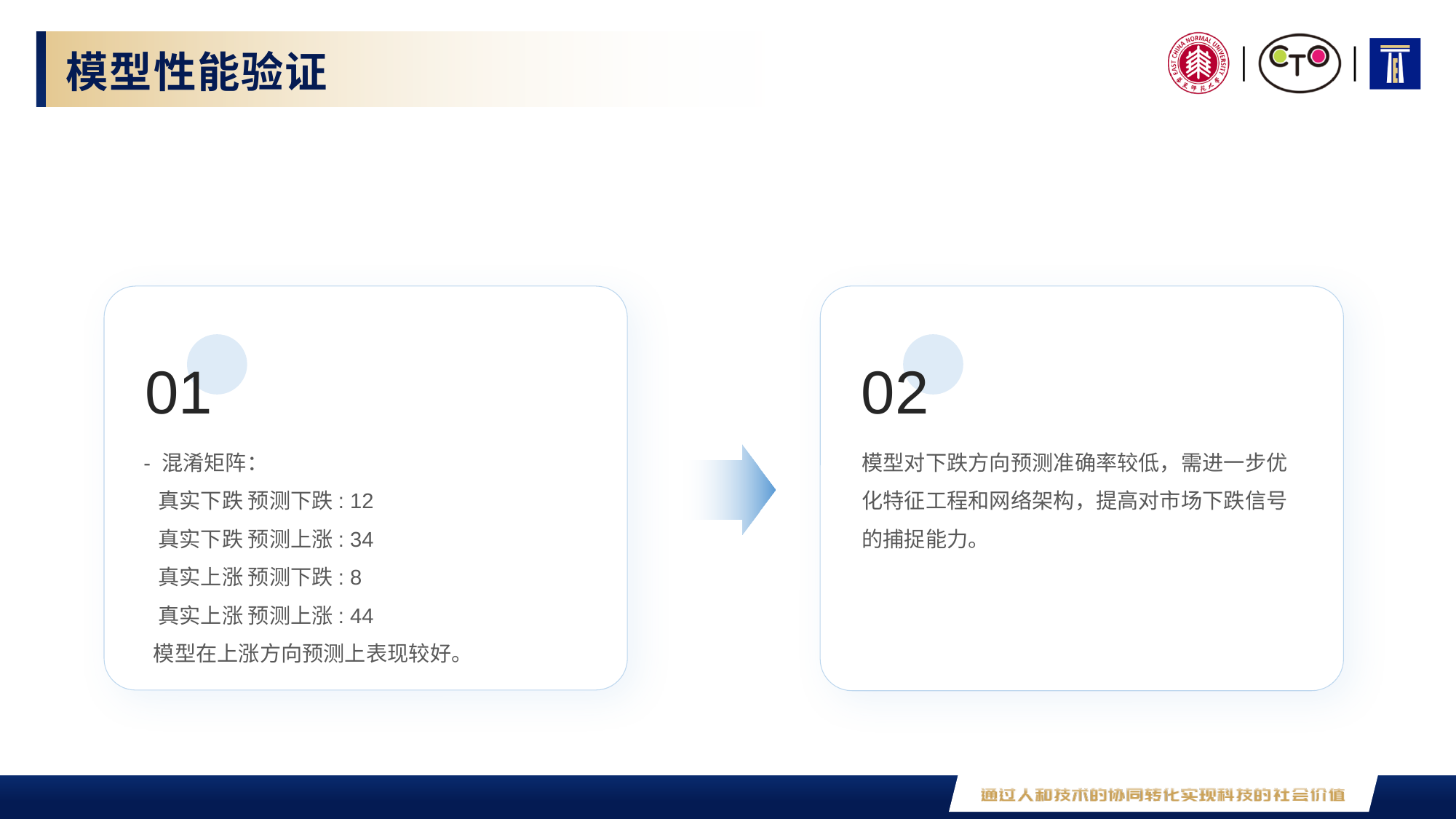

模型性能验证

01
02
- 混淆矩阵：
  真实下跌 预测下跌: 12
  真实下跌 预测上涨: 34
  真实上涨 预测下跌: 8
  真实上涨 预测上涨: 44
 模型在上涨方向预测上表现较好。
模型对下跌方向预测准确率较低，需进一步优化特征工程和网络架构，提高对市场下跌信号的捕捉能力。